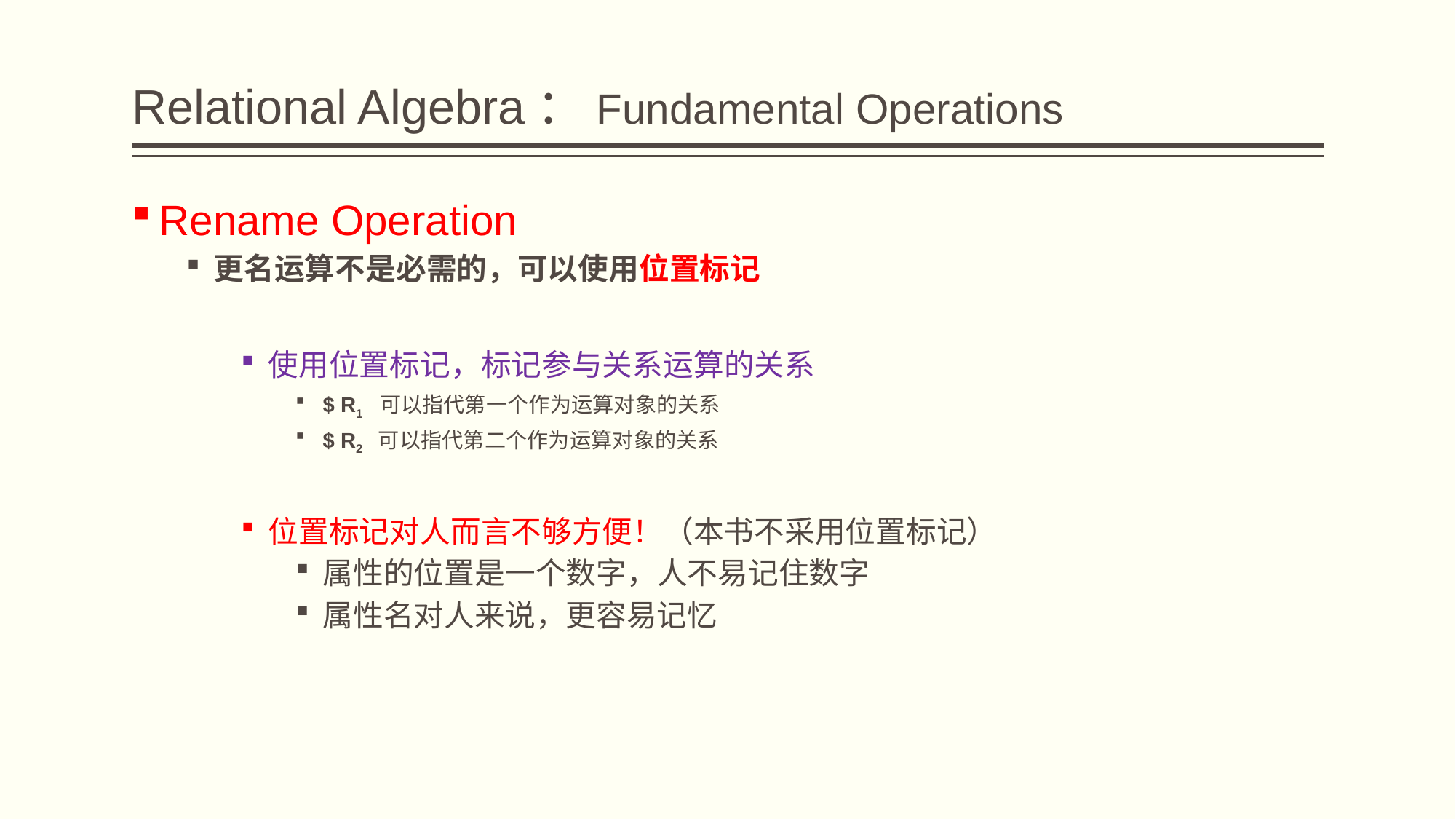

# Relational Algebra：Fundamental Operations
Rename Operation
更名运算不是必需的，可以使用位置标记

使用位置标记，标记参与关系运算的关系
$ R1  可以指代第一个作为运算对象的关系
$ R2   可以指代第二个作为运算对象的关系

位置标记对人而言不够方便！（本书不采用位置标记）
属性的位置是一个数字，人不易记住数字
属性名对人来说，更容易记忆